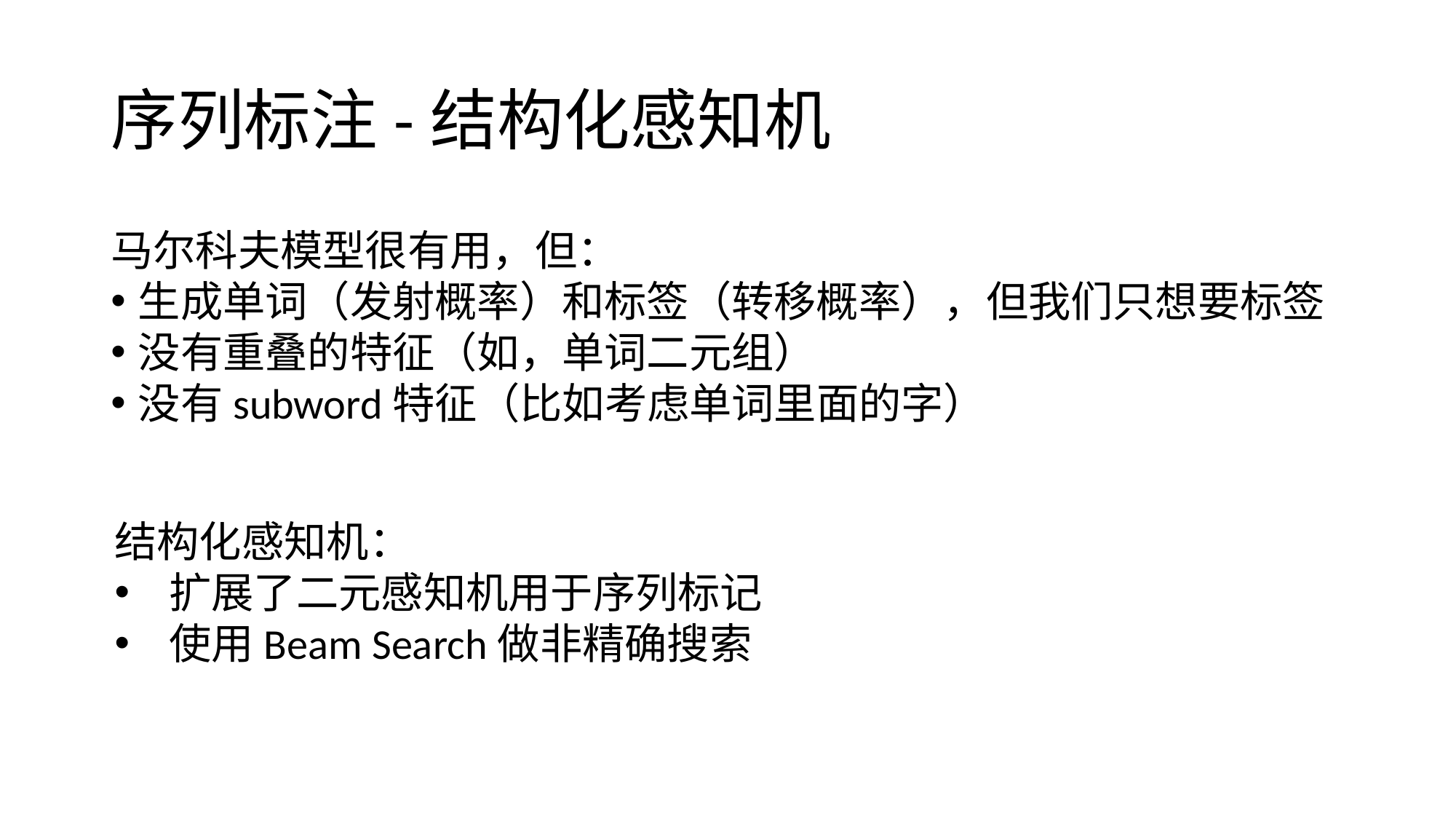

# 序列标注-结构化感知机
马尔科夫模型很有用，但：
生成单词（发射概率）和标签（转移概率），但我们只想要标签
没有重叠的特征（如，单词二元组）
没有subword特征（比如考虑单词里面的字）

结构化感知机：
扩展了二元感知机用于序列标记
使用Beam Search做非精确搜索